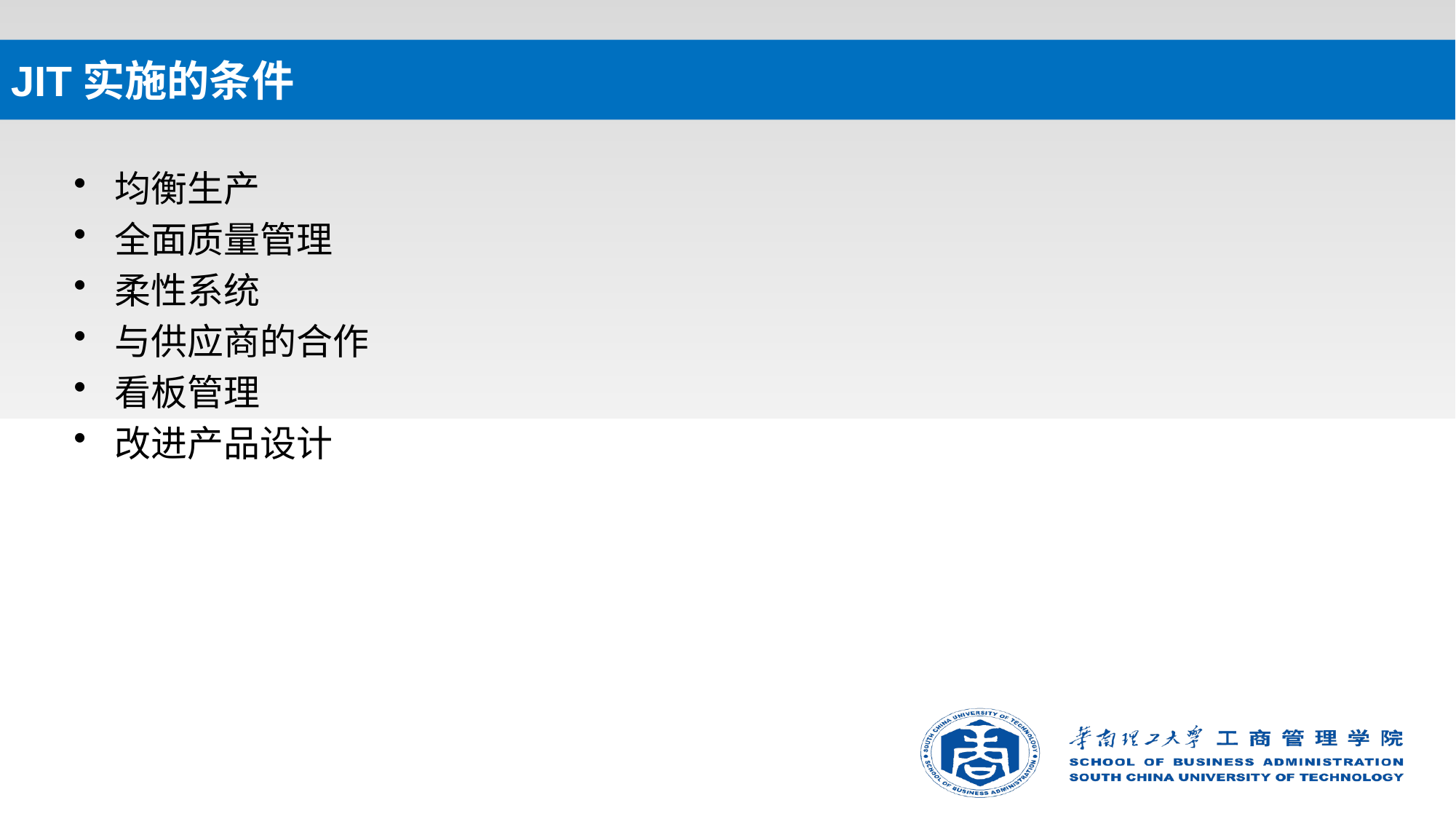

# JIT实施的条件
均衡生产
全面质量管理
柔性系统
与供应商的合作
看板管理
改进产品设计